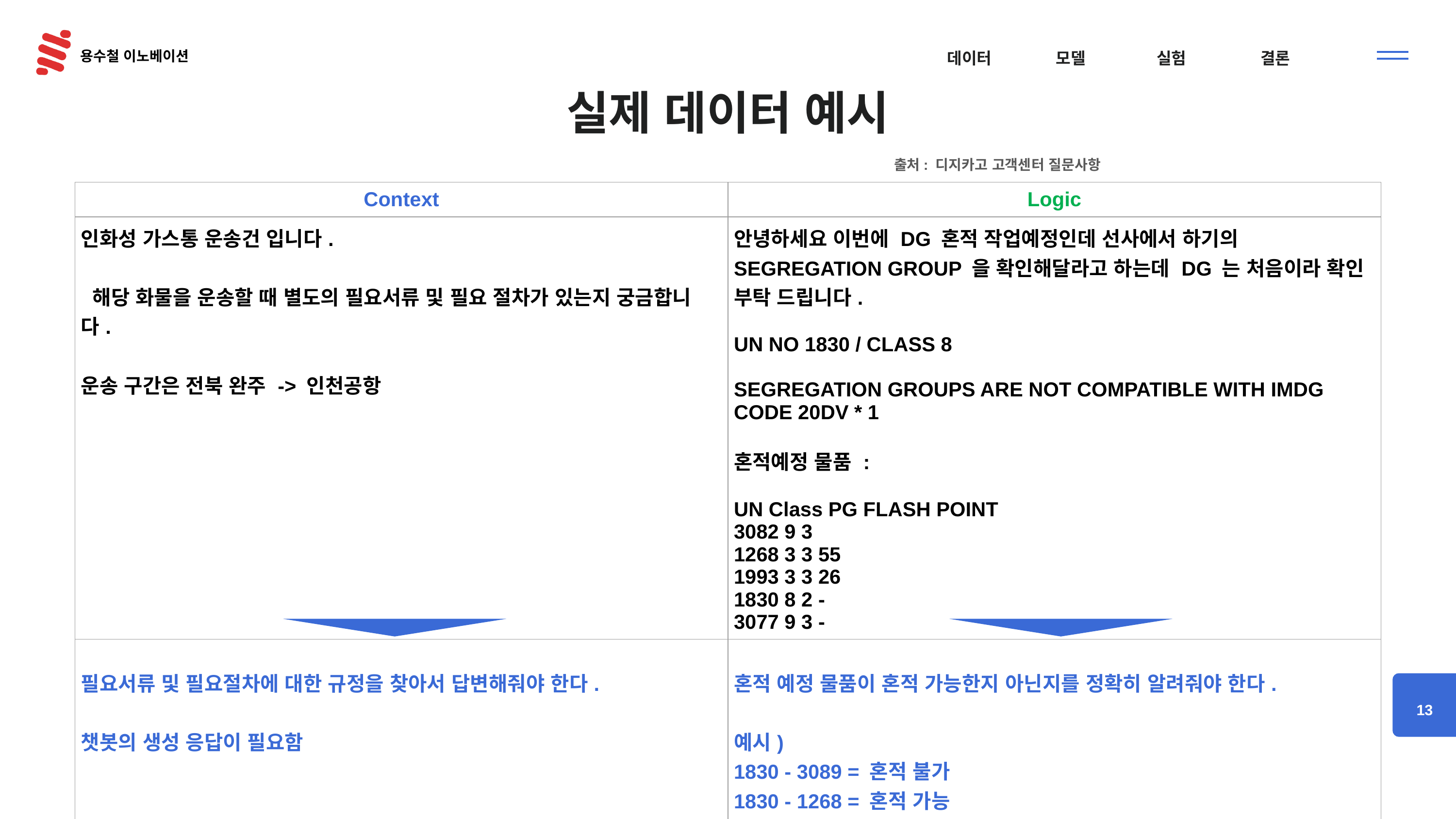

# 실제 데이터 예시
출처: 디지카고 고객센터 질문사항
| Context | Logic |
| --- | --- |
| 인화성 가스통 운송건 입니다.  해당 화물을 운송할 때 별도의 필요서류 및 필요 절차가 있는지 궁금합니다.  운송 구간은 전북 완주 -> 인천공항 | 안녕하세요 이번에 DG 혼적 작업예정인데 선사에서 하기의 SEGREGATION GROUP 을 확인해달라고 하는데 DG 는 처음이라 확인 부탁 드립니다. UN NO 1830 / CLASS 8 SEGREGATION GROUPS ARE NOT COMPATIBLE WITH IMDG CODE 20DV \* 1 혼적예정 물품 : UN Class PG FLASH POINT 3082 9 3 1268 3 3 55 1993 3 3 26 1830 8 2 - 3077 9 3 - |
| 필요서류 및 필요절차에 대한 규정을 찾아서 답변해줘야 한다. 챗봇의 생성 응답이 필요함 | 혼적 예정 물품이 혼적 가능한지 아닌지를 정확히 알려줘야 한다. 예시) 1830 - 3089 = 혼적 불가 1830 - 1268 = 혼적 가능 |

13